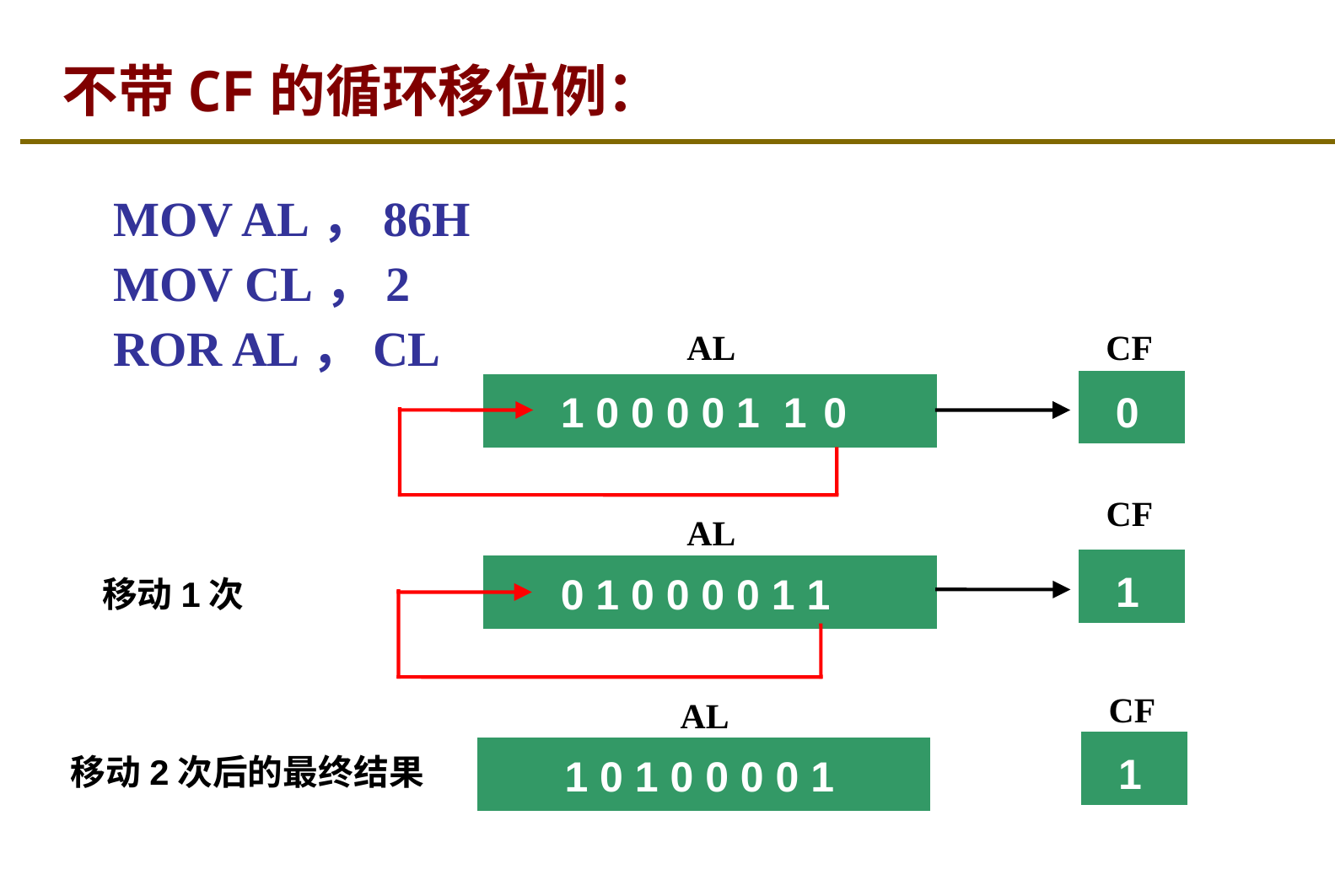

# 不带CF的循环移位例：
MOV AL，86H
MOV CL，2
ROR AL，CL
AL
CF

1 0 0 0 0 1
1
0
0

CF

AL

1
0 1 0 0 0 0 1 1
移动1次

CF
AL

1
1 0 1 0 0 0 0 1
移动2次后的最终结果